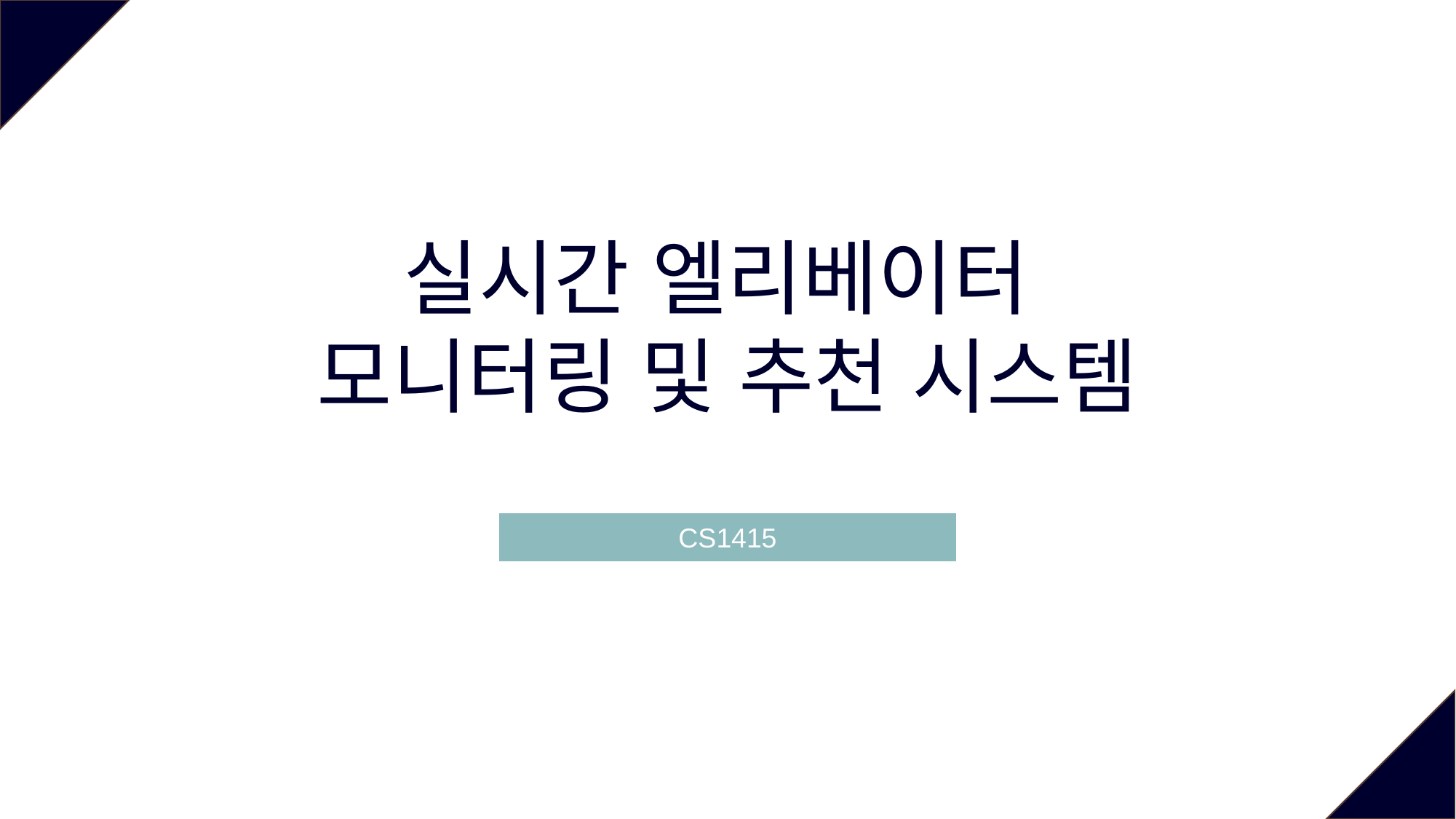

실시간 엘리베이터
모니터링 및 추천 시스템
CS1415